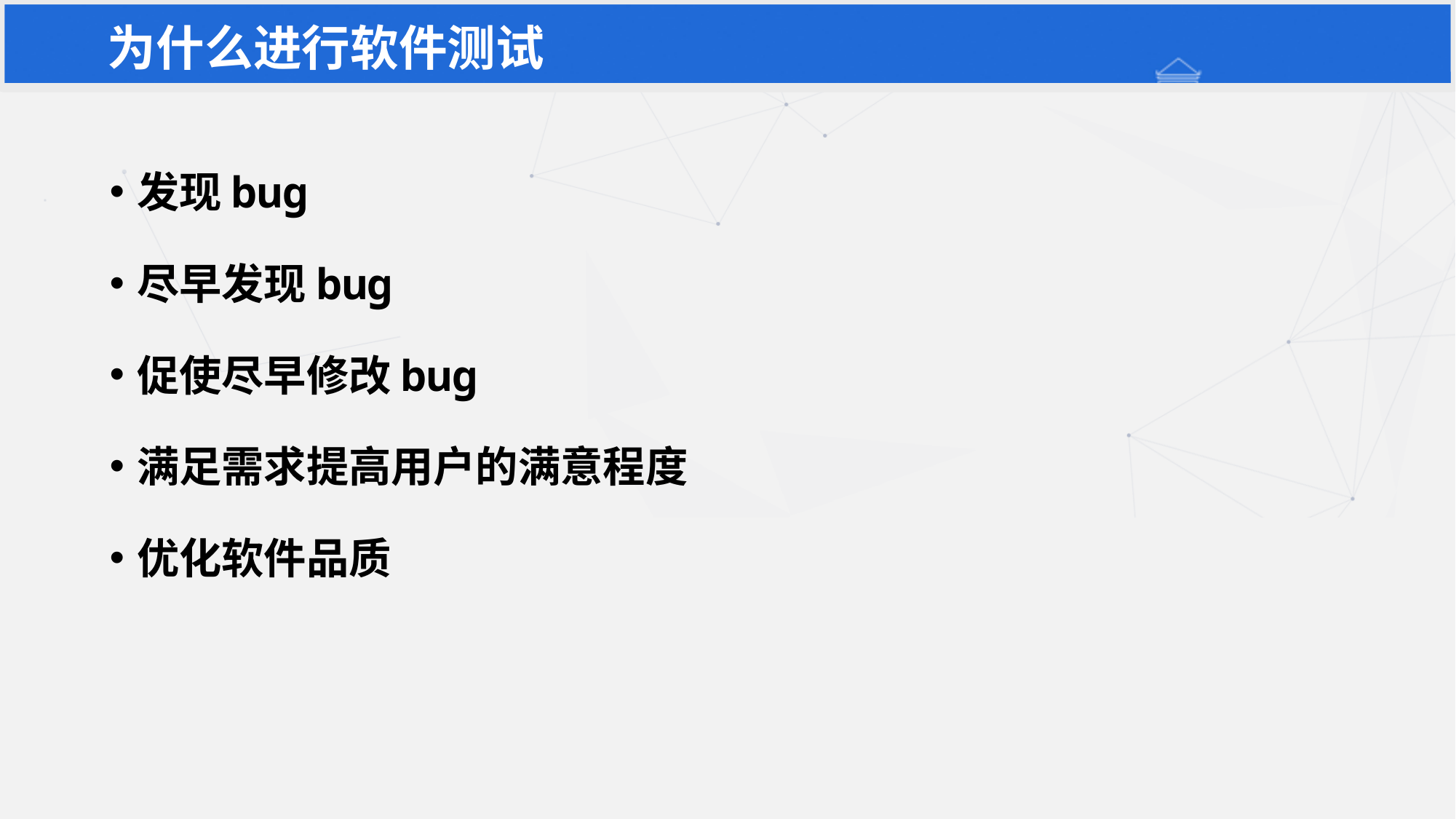

# 为什么进行软件测试
发现bug
尽早发现bug
促使尽早修改bug
满足需求提高用户的满意程度
优化软件品质